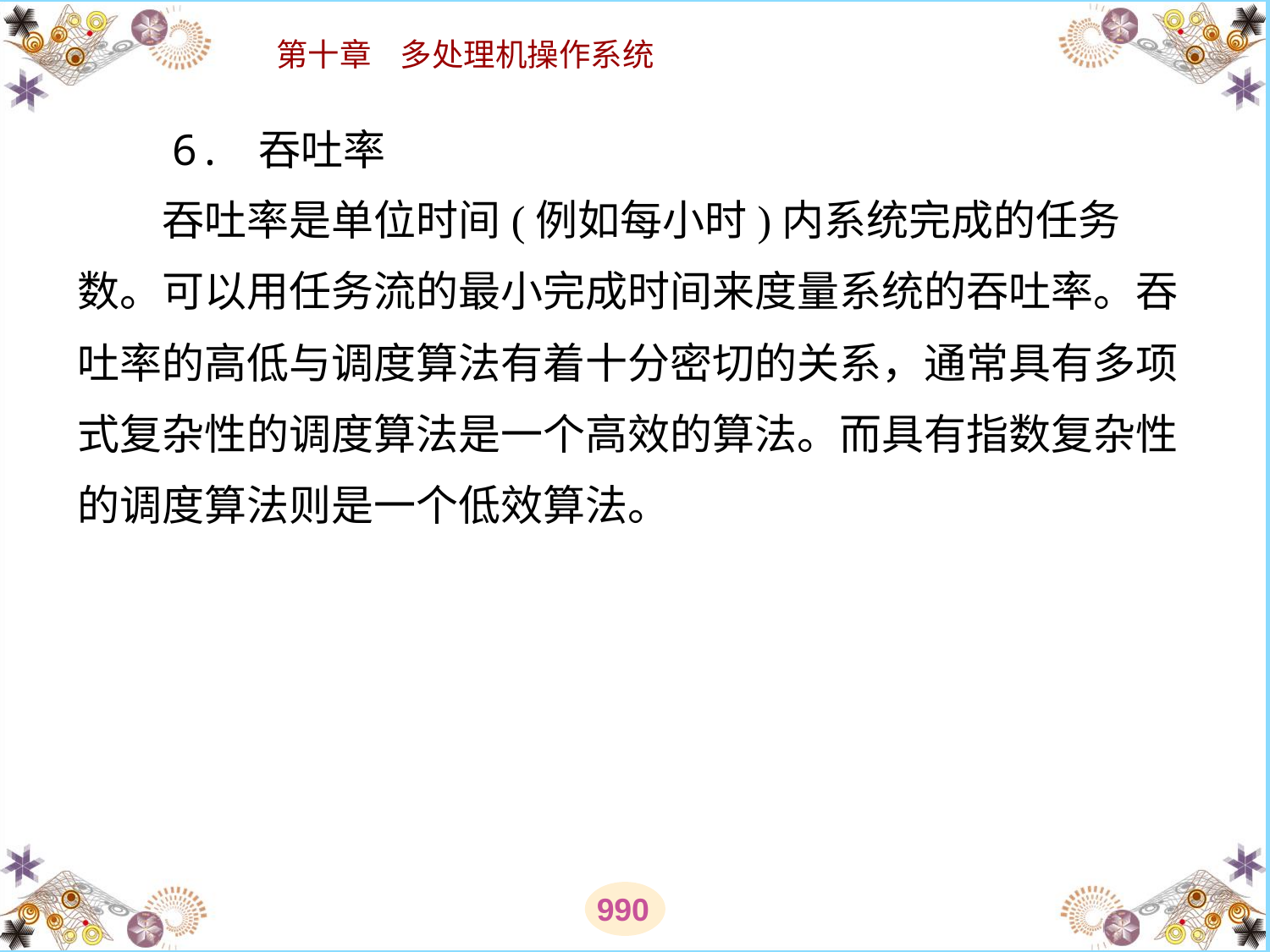

# 6. 吞吐率 　　吞吐率是单位时间(例如每小时)内系统完成的任务数。可以用任务流的最小完成时间来度量系统的吞吐率。吞吐率的高低与调度算法有着十分密切的关系，通常具有多项式复杂性的调度算法是一个高效的算法。而具有指数复杂性的调度算法则是一个低效算法。